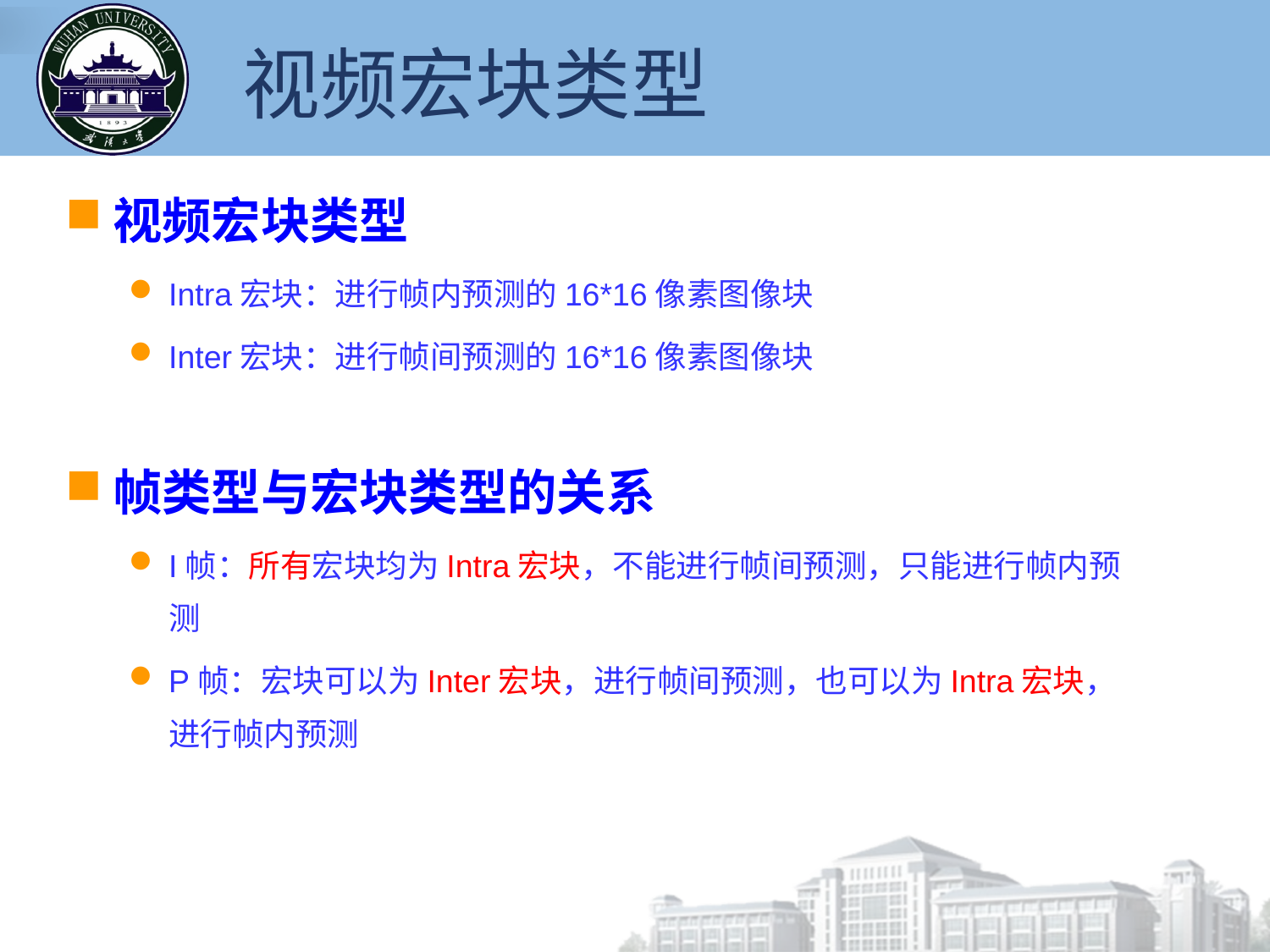

视频宏块类型
视频宏块类型
Intra宏块：进行帧内预测的16*16像素图像块
Inter宏块：进行帧间预测的16*16像素图像块

帧类型与宏块类型的关系
I帧：所有宏块均为Intra宏块，不能进行帧间预测，只能进行帧内预测
P帧：宏块可以为Inter宏块，进行帧间预测，也可以为Intra宏块，进行帧内预测